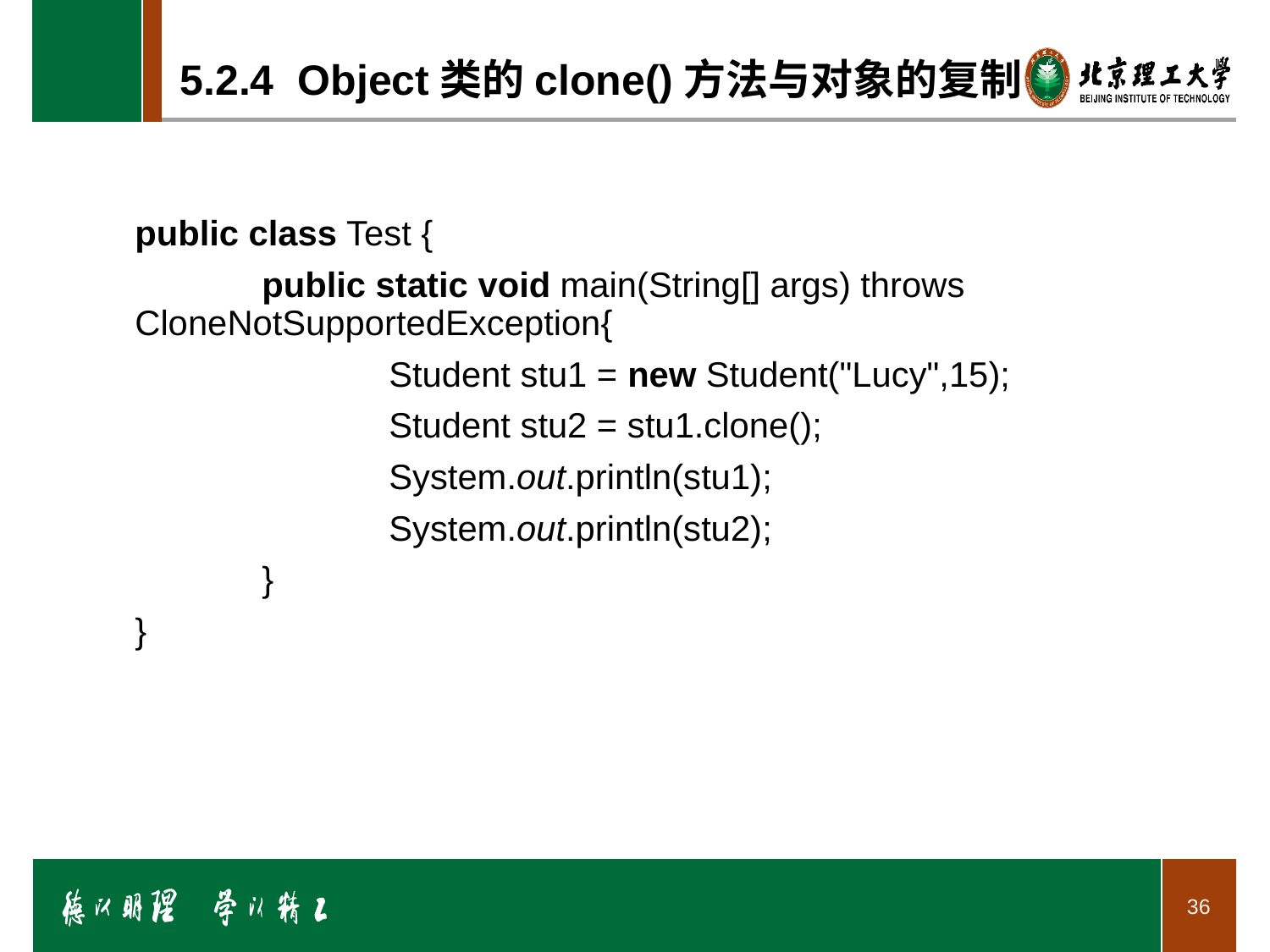

# 5.2.4  Object类的clone()方法与对象的复制
public class Test {
	public static void main(String[] args) throws CloneNotSupportedException{
		Student stu1 = new Student("Lucy",15);
		Student stu2 = stu1.clone();
		System.out.println(stu1);
		System.out.println(stu2);
	}
}